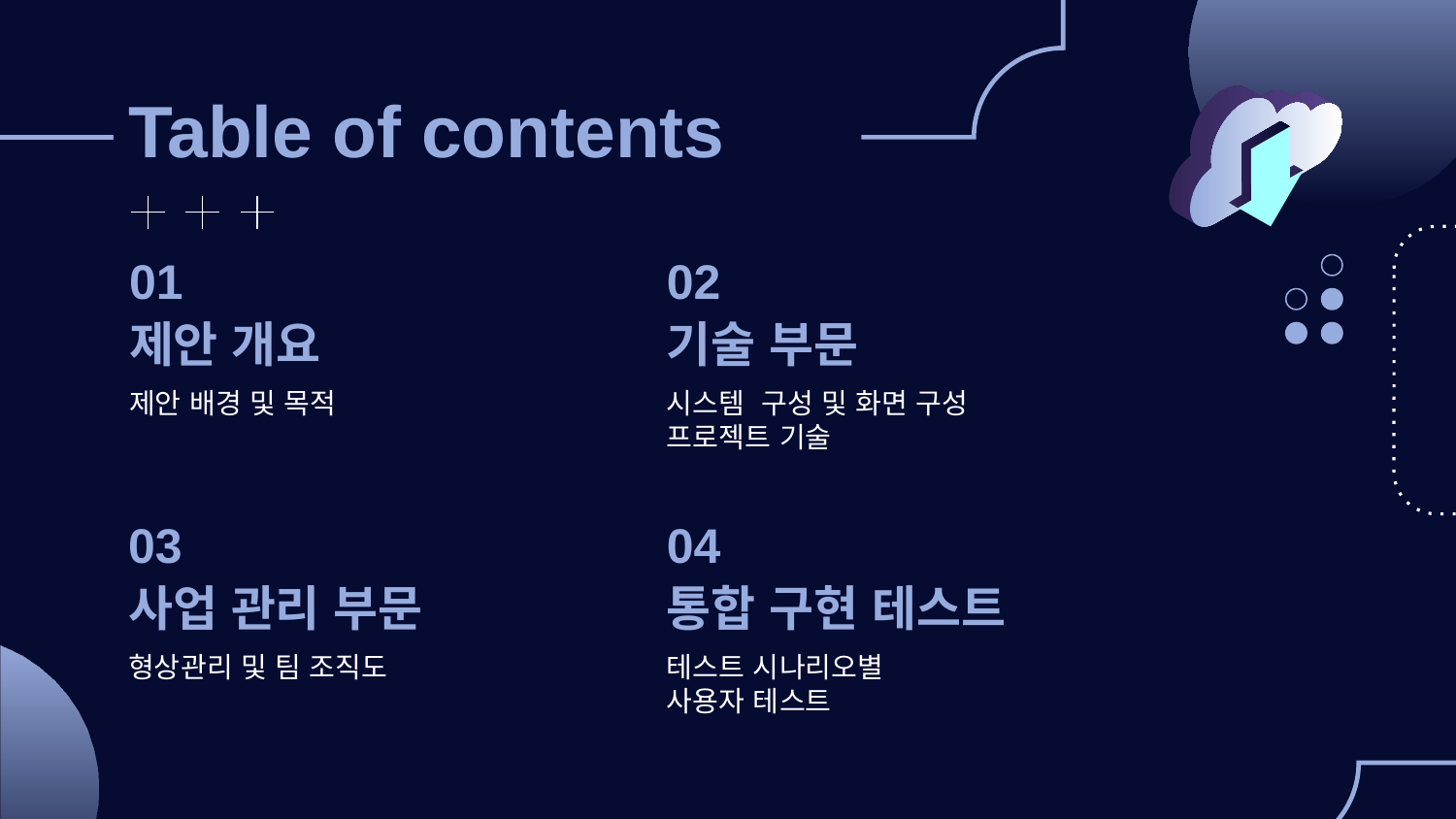

# Table of contents

01
02

제안 개요
기술 부문
제안 배경 및 목적
시스템  구성 및 화면 구성
프로젝트 기술
03
04
통합 구현 테스트
사업 관리 부문
테스트 시나리오별
사용자 테스트
형상관리 및 팀 조직도